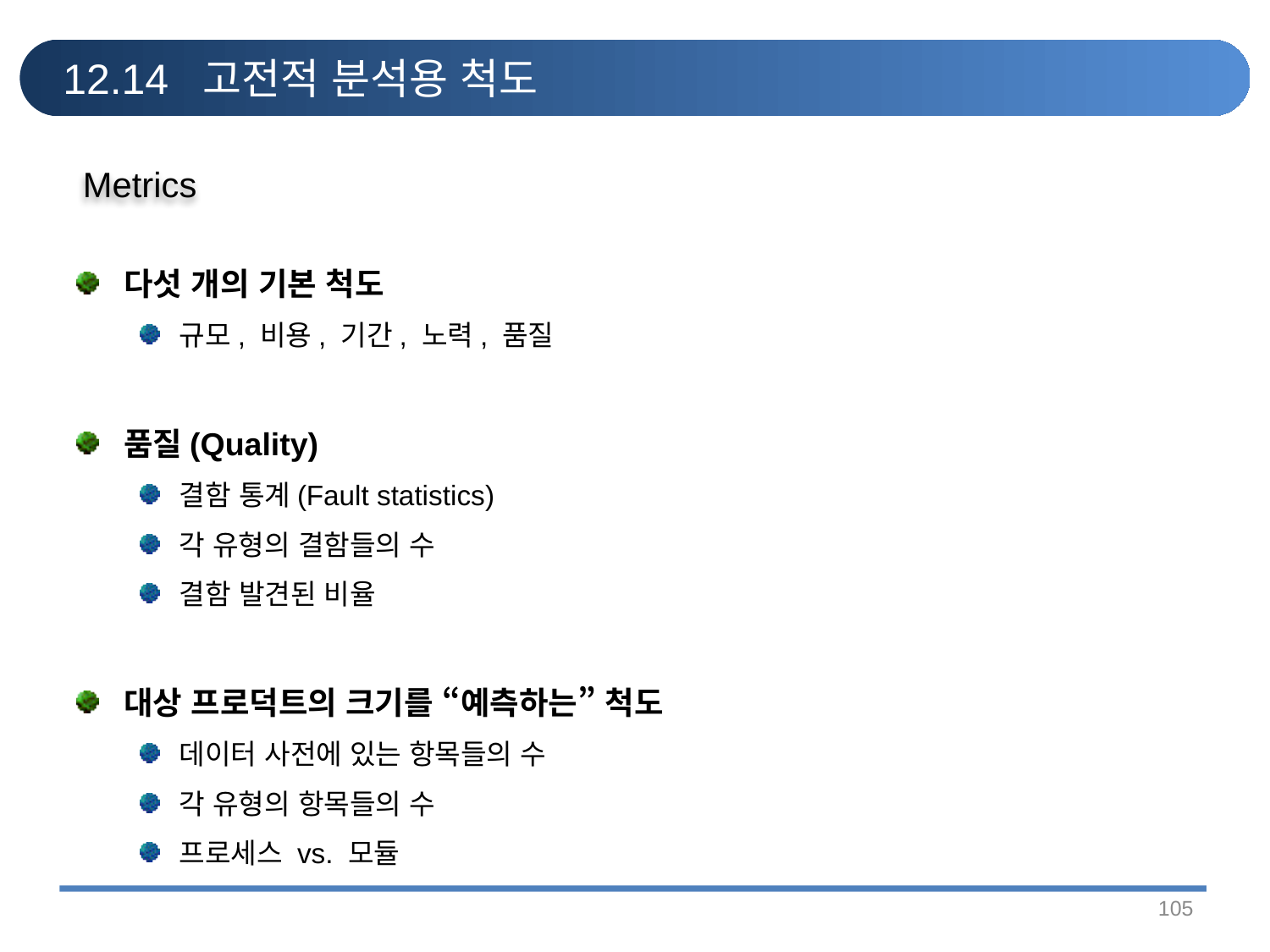

# 12.14  고전적 분석용 척도
Metrics
다섯 개의 기본 척도
규모, 비용, 기간, 노력, 품질

품질(Quality)
결함 통계(Fault statistics)
각 유형의 결함들의 수
결함 발견된 비율

대상 프로덕트의 크기를 “예측하는” 척도
데이터 사전에 있는 항목들의 수
각 유형의 항목들의 수
프로세스 vs. 모듈
105